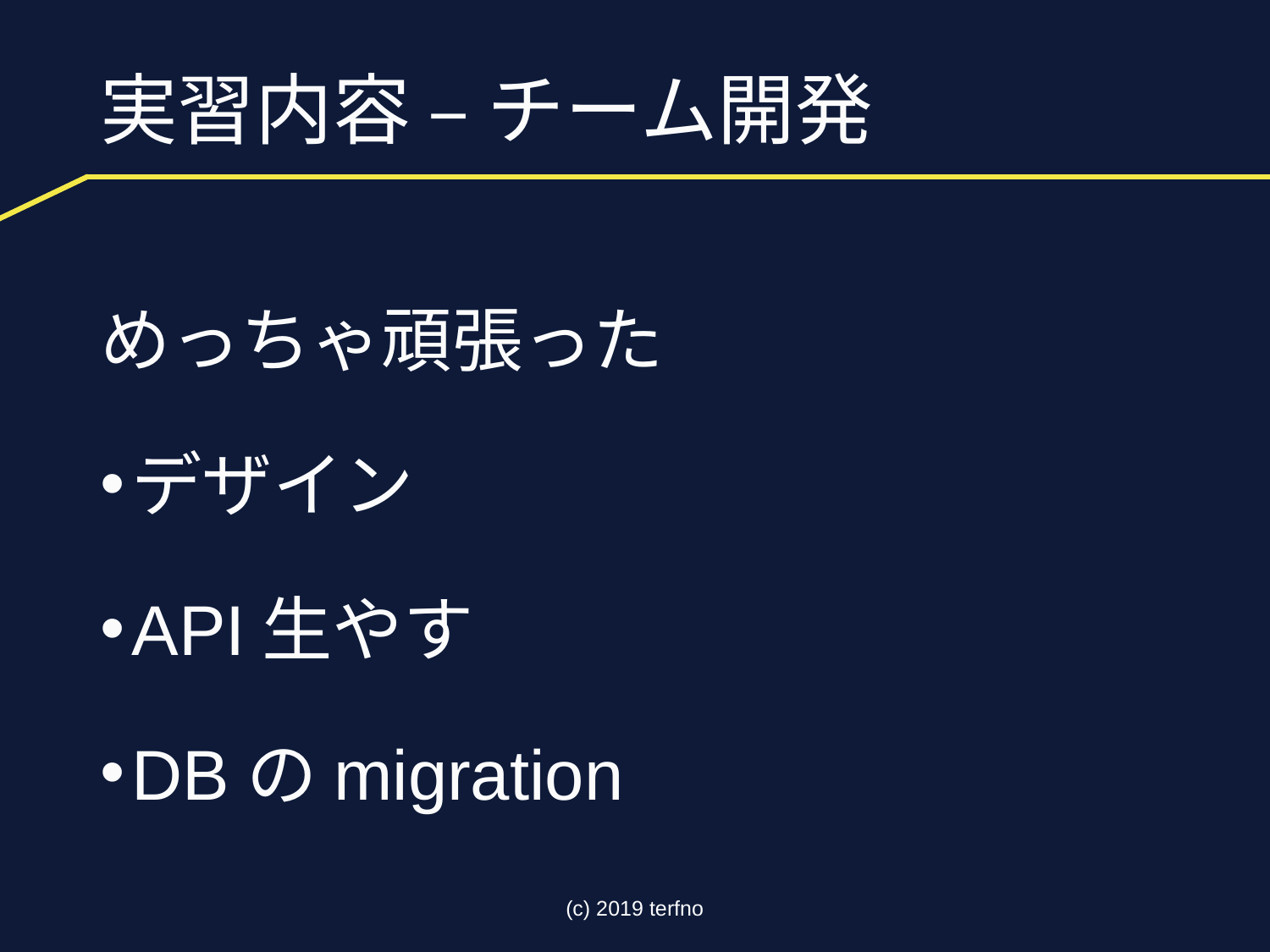

# 実習内容 – チーム開発
めっちゃ頑張った
デザイン
API生やす
DBのmigration
(c) 2019 terfno